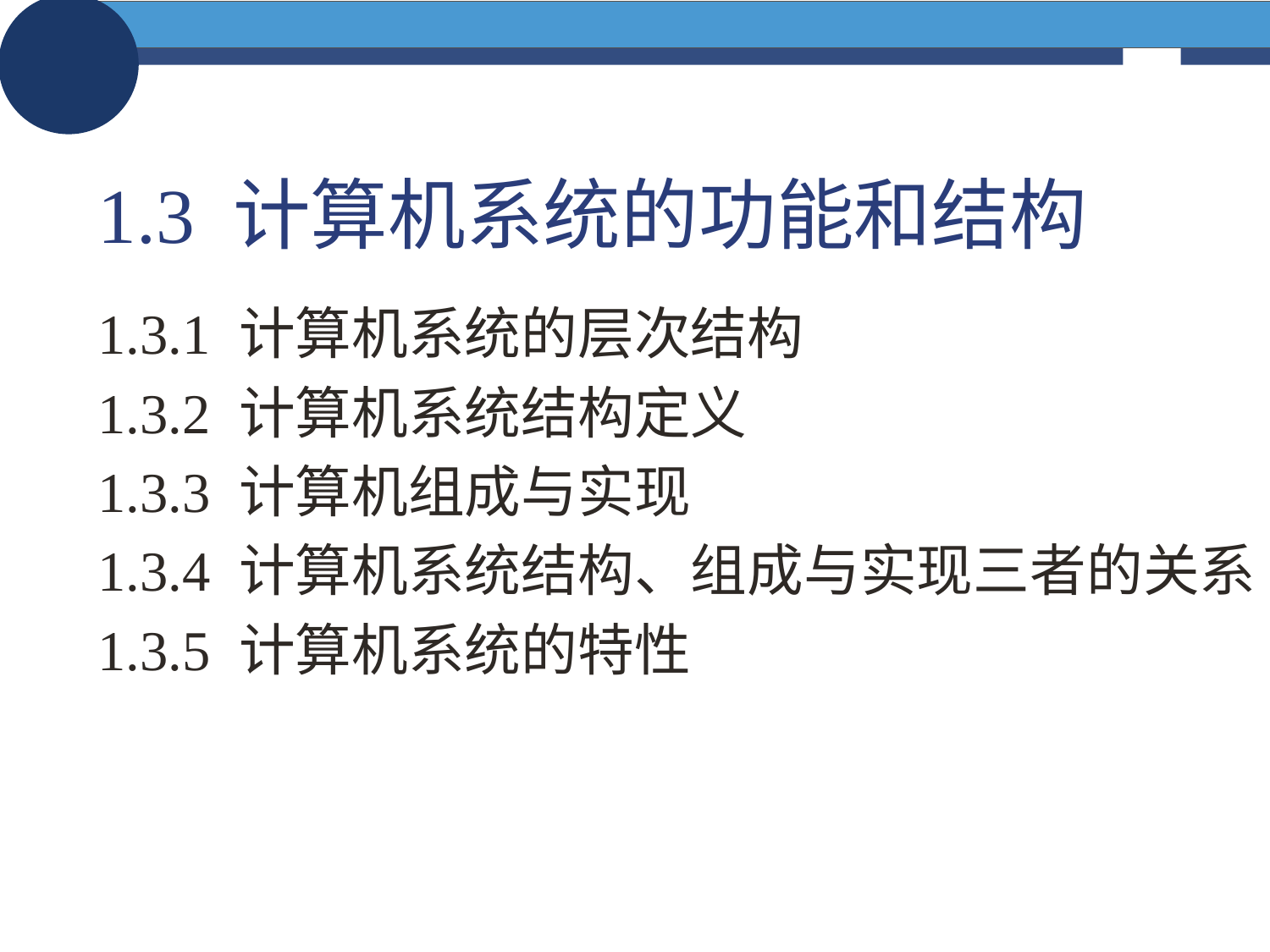

# 1.3 计算机系统的功能和结构
1.3.1 计算机系统的层次结构
1.3.2 计算机系统结构定义
1.3.3 计算机组成与实现
1.3.4 计算机系统结构、组成与实现三者的关系
1.3.5 计算机系统的特性